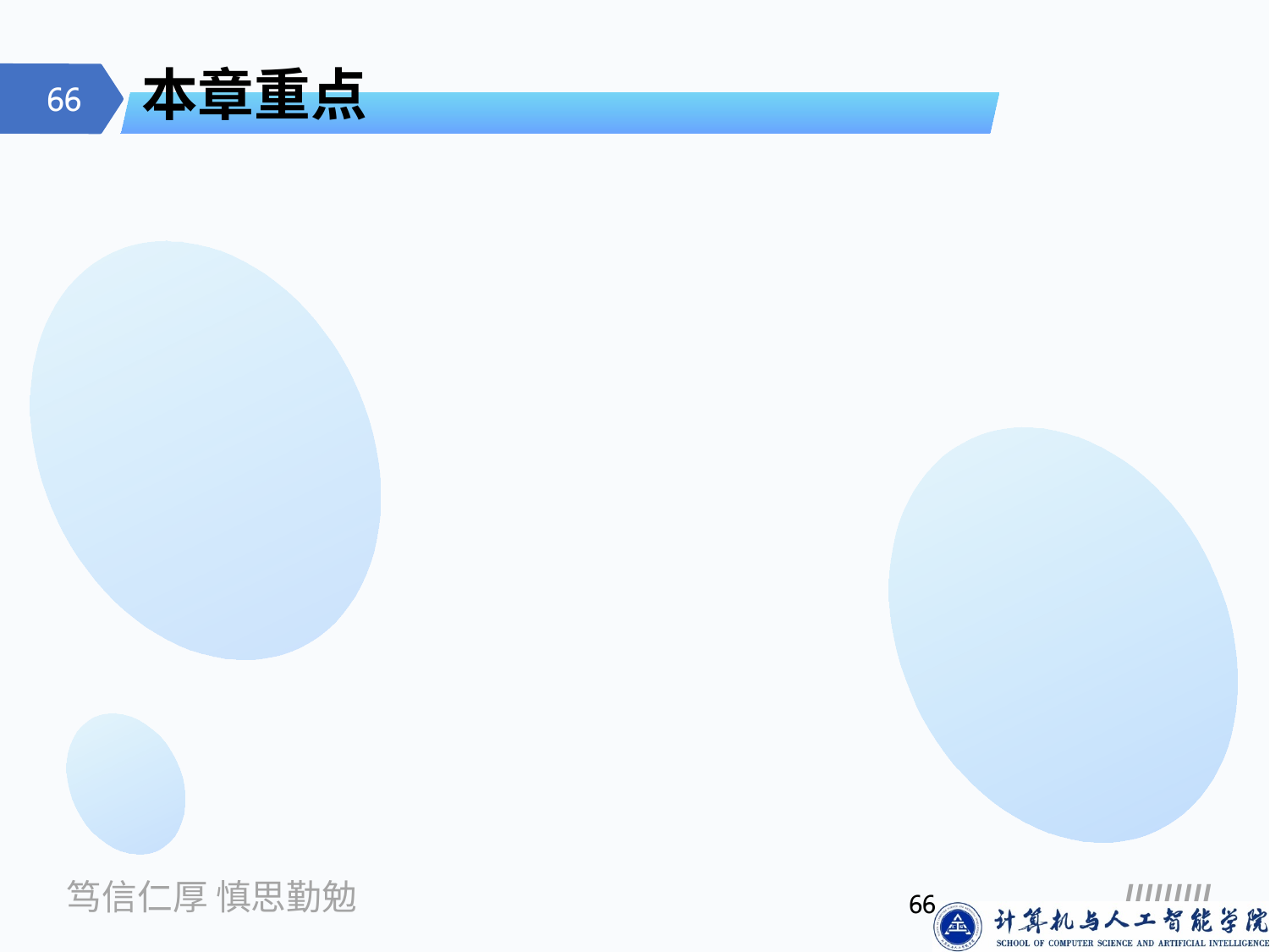

# 本章重点
重点内容
掌握线性结构的特点
理解线性表抽象数据类型定义
掌握线性表的两种存储结构 (顺序表、链表)及线性表各种操作在两种存储结构下的实现
灵活掌握线性表两种存储结构在时空方面的优缺点及其各自的适用场合。
能力培养
算法思想描述
代码实现

66